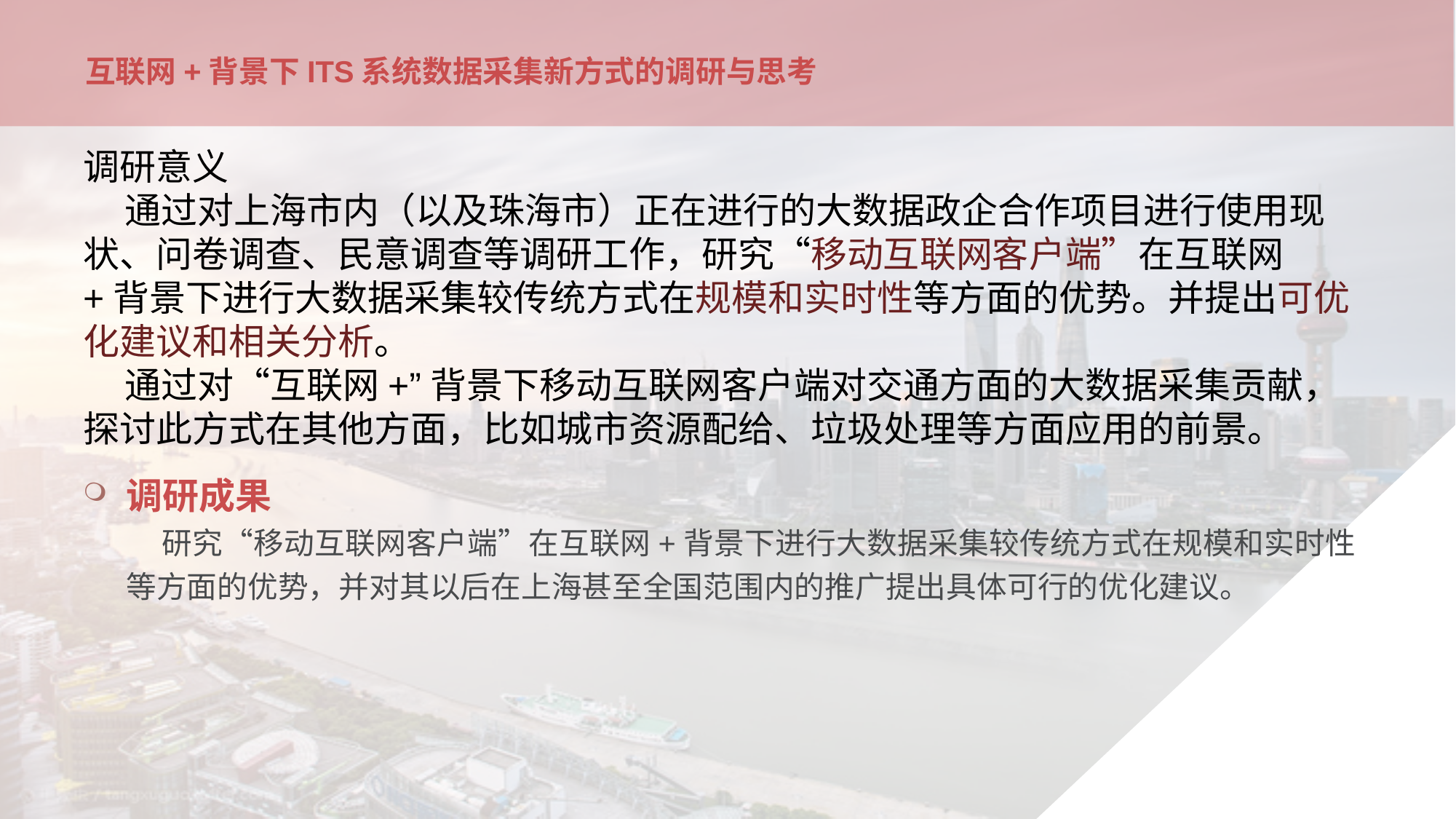

# 互联网+背景下ITS系统数据采集新方式的调研与思考

调研意义
    通过对上海市内（以及珠海市）正在进行的大数据政企合作项目进行使用现状、问卷调查、民意调查等调研工作，研究“移动互联网客户端”在互联网+背景下进行大数据采集较传统方式在规模和实时性等方面的优势。并提出可优化建议和相关分析。
    通过对“互联网+”背景下移动互联网客户端对交通方面的大数据采集贡献，探讨此方式在其他方面，比如城市资源配给、垃圾处理等方面应用的前景。
调研成果
    研究“移动互联网客户端”在互联网+背景下进行大数据采集较传统方式在规模和实时性等方面的优势，并对其以后在上海甚至全国范围内的推广提出具体可行的优化建议。